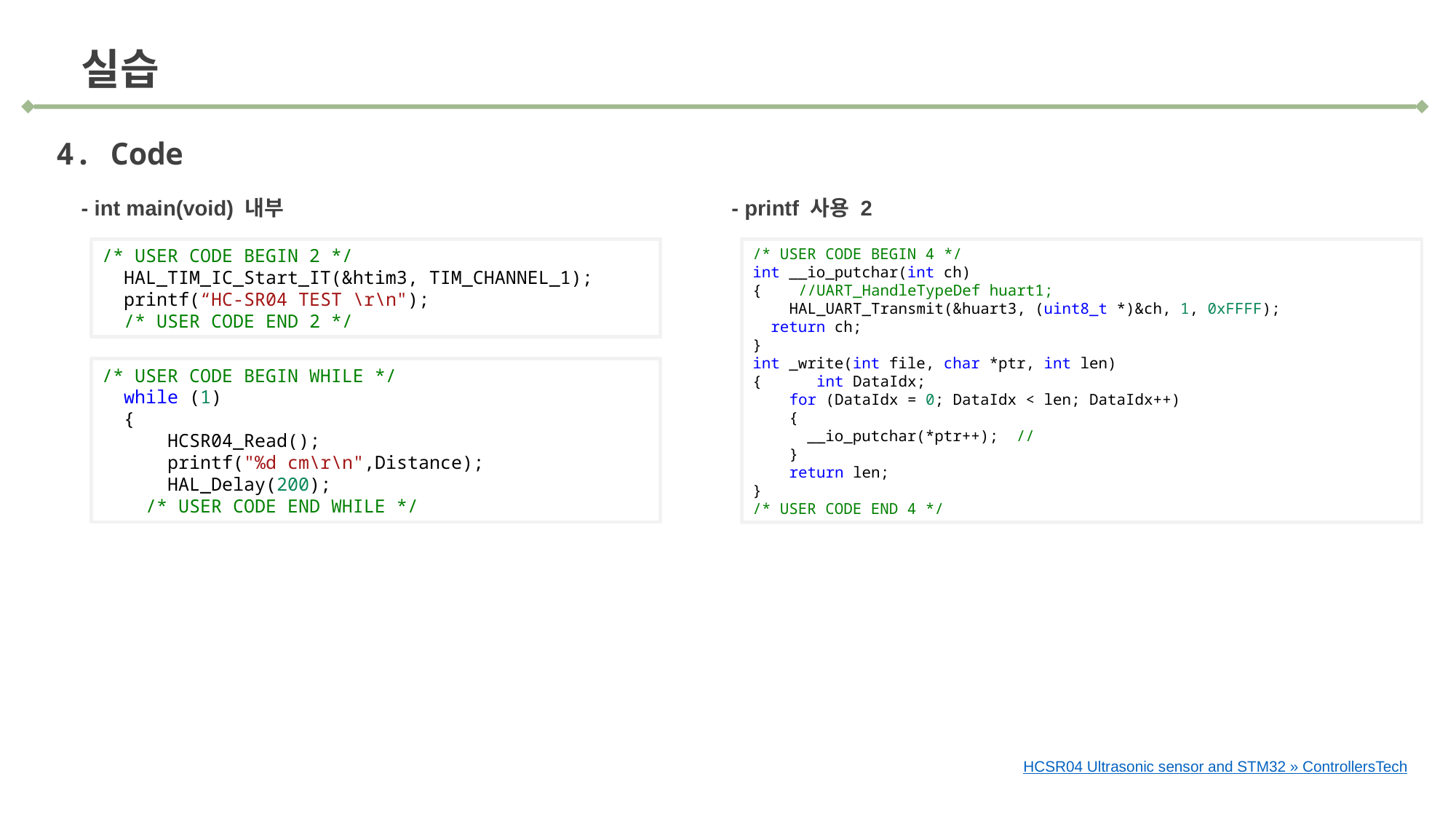

실습
4. Code
- printf 사용 2
- int main(void) 내부
/* USER CODE BEGIN 2 */
  HAL_TIM_IC_Start_IT(&htim3, TIM_CHANNEL_1);
  printf(“HC-SR04 TEST \r\n");
  /* USER CODE END 2 */
/* USER CODE BEGIN 4 */
int __io_putchar(int ch)
{    //UART_HandleTypeDef huart1;
    HAL_UART_Transmit(&huart3, (uint8_t *)&ch, 1, 0xFFFF);
  return ch;
}
int _write(int file, char *ptr, int len)
{      int DataIdx;
    for (DataIdx = 0; DataIdx < len; DataIdx++)
    {
      __io_putchar(*ptr++);  //
    }
    return len;
}
/* USER CODE END 4 */
/* USER CODE BEGIN WHILE */
  while (1)
  {
      HCSR04_Read();
      printf("%d cm\r\n",Distance);
      HAL_Delay(200);
    /* USER CODE END WHILE */
HCSR04 Ultrasonic sensor and STM32 » ControllersTech